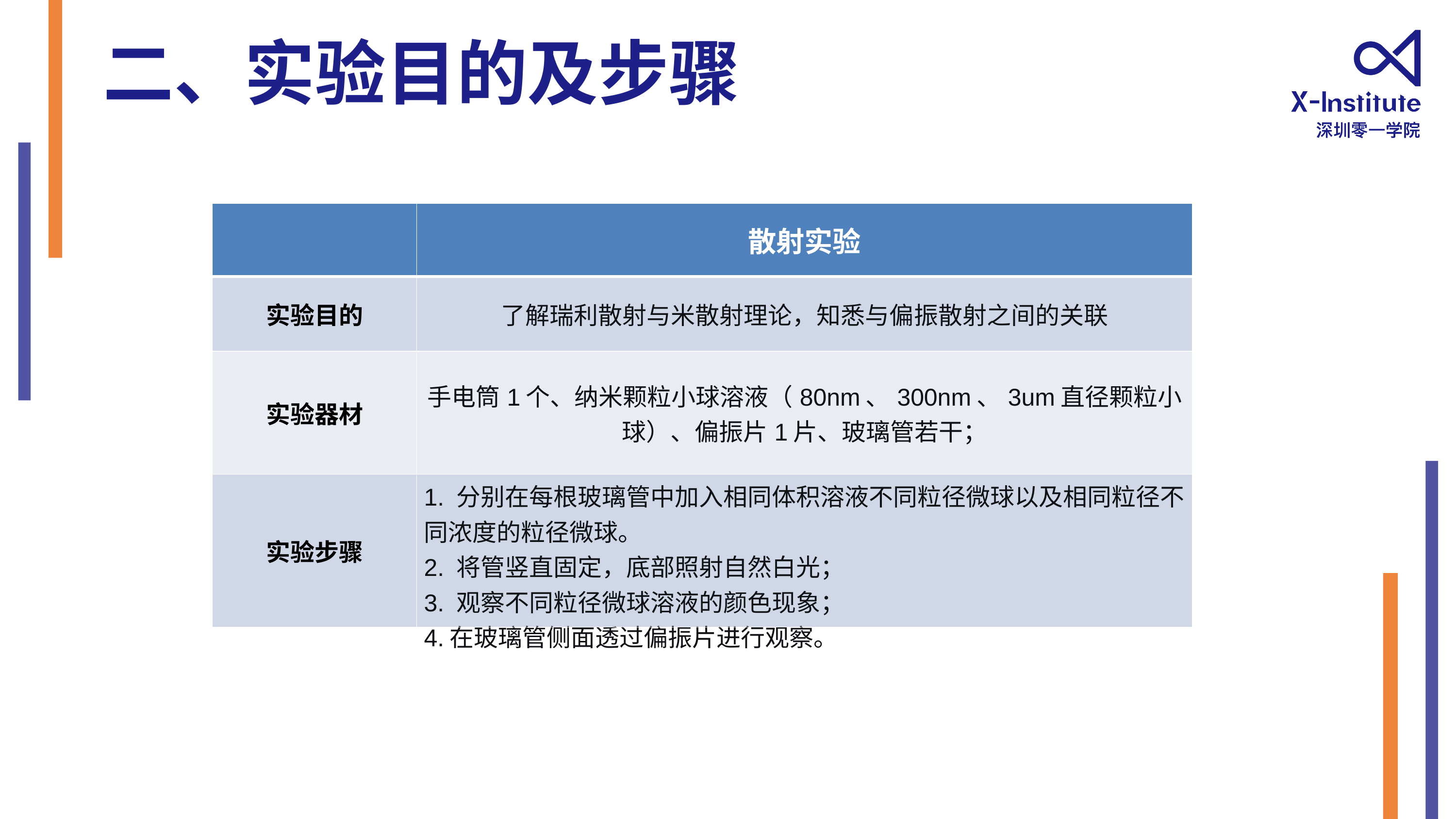

二、实验目的及步骤

|  | 散射实验 |
| --- | --- |
| 实验目的 | 了解瑞利散射与米散射理论，知悉与偏振散射之间的关联 |
| 实验器材 | 手电筒1个、纳米颗粒小球溶液（80nm、300nm、3um直径颗粒小球）、偏振片1片、玻璃管若干； |
| 实验步骤 | 1. 分别在每根玻璃管中加入相同体积溶液不同粒径微球以及相同粒径不同浓度的粒径微球。 2. 将管竖直固定，底部照射自然白光； 3. 观察不同粒径微球溶液的颜色现象； 4.在玻璃管侧面透过偏振片进行观察。 |